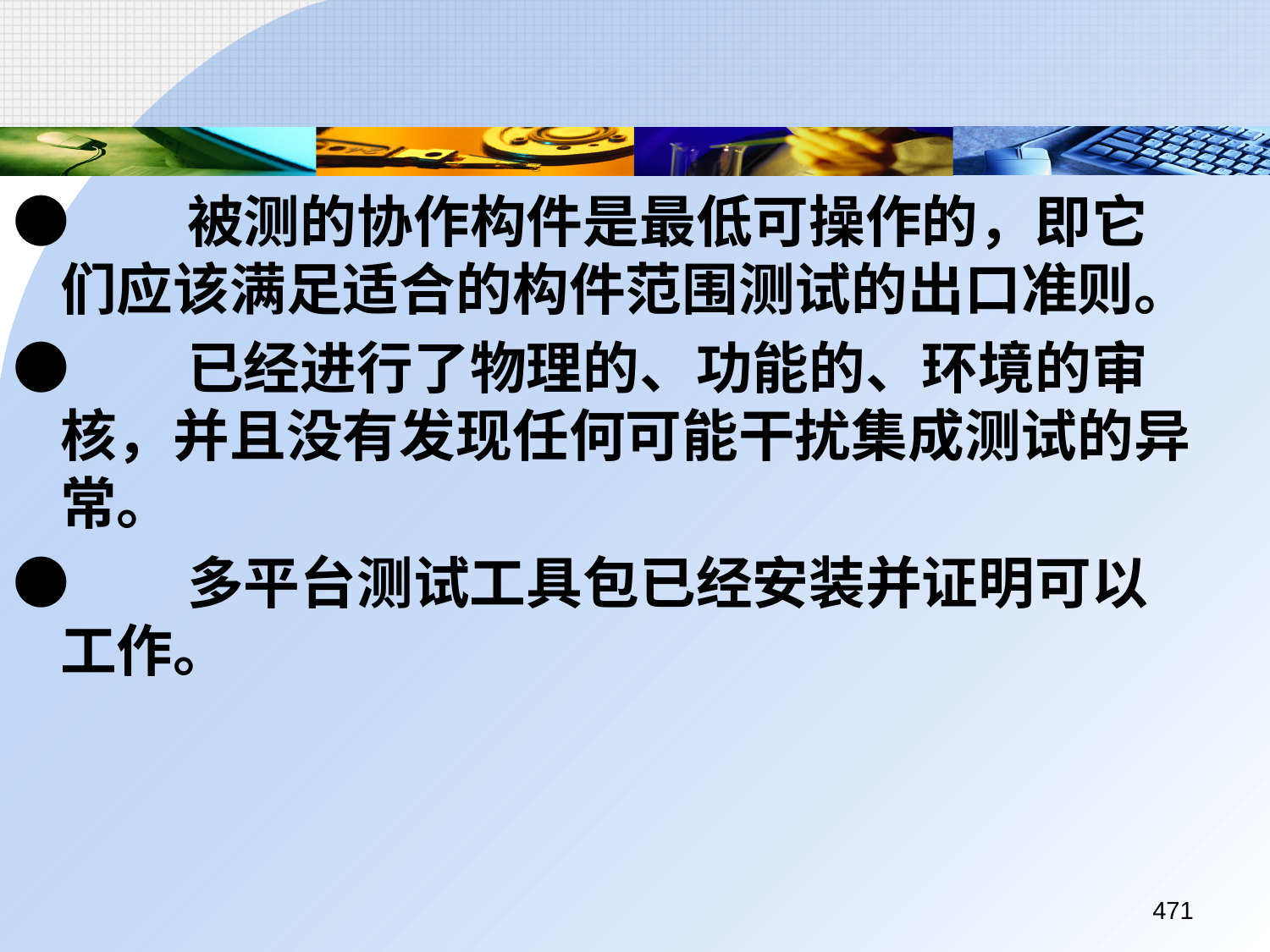

●	被测的协作构件是最低可操作的，即它们应该满足适合的构件范围测试的出口准则。
●	已经进行了物理的、功能的、环境的审核，并且没有发现任何可能干扰集成测试的异常。
●	多平台测试工具包已经安装并证明可以工作。
471